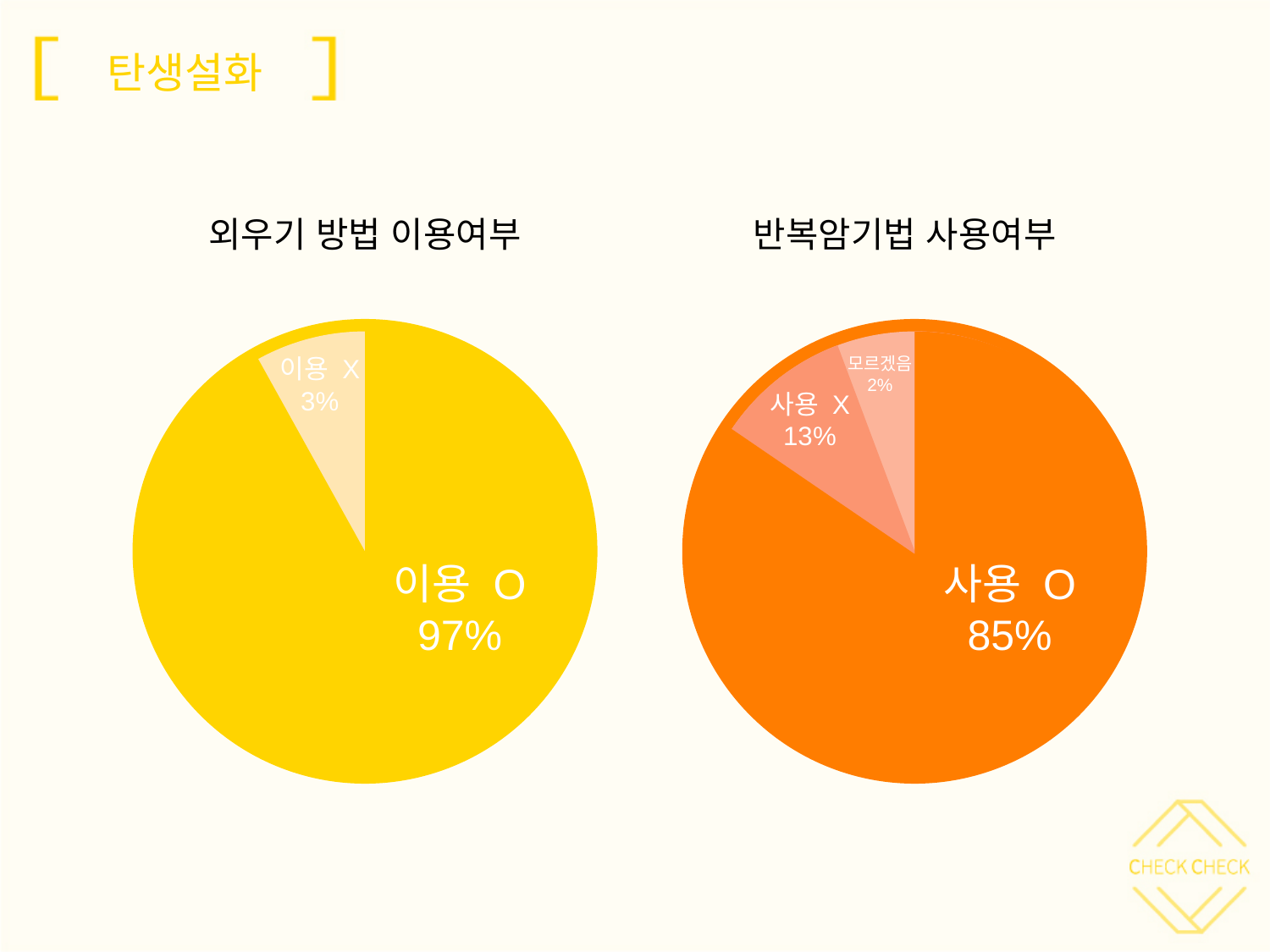

# 탄생설화
외우기 방법 이용여부
반복암기법 사용여부

이용 X
3%
모르겠음
2%
사용 X
13%
이용 O
97%
사용 O
85%